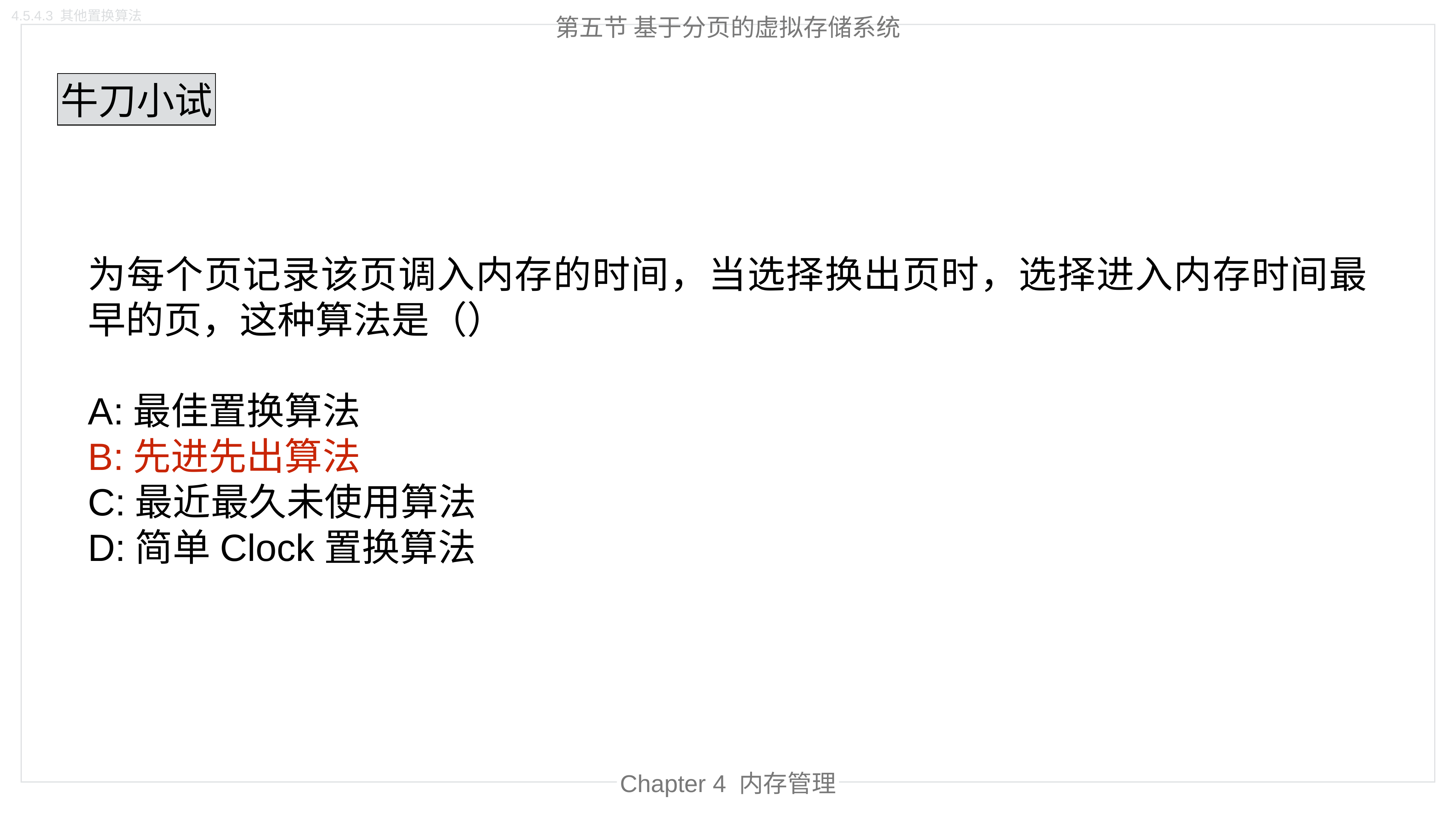

4.5.4.3 其他置换算法
第五节 基于分页的虚拟存储系统

牛刀小试
为每个页记录该页调入内存的时间，当选择换出页时，选择进入内存时间最早的页，这种算法是（）

A:最佳置换算法
B:先进先出算法
C:最近最久未使用算法
D:简单Clock置换算法
Chapter 4 内存管理